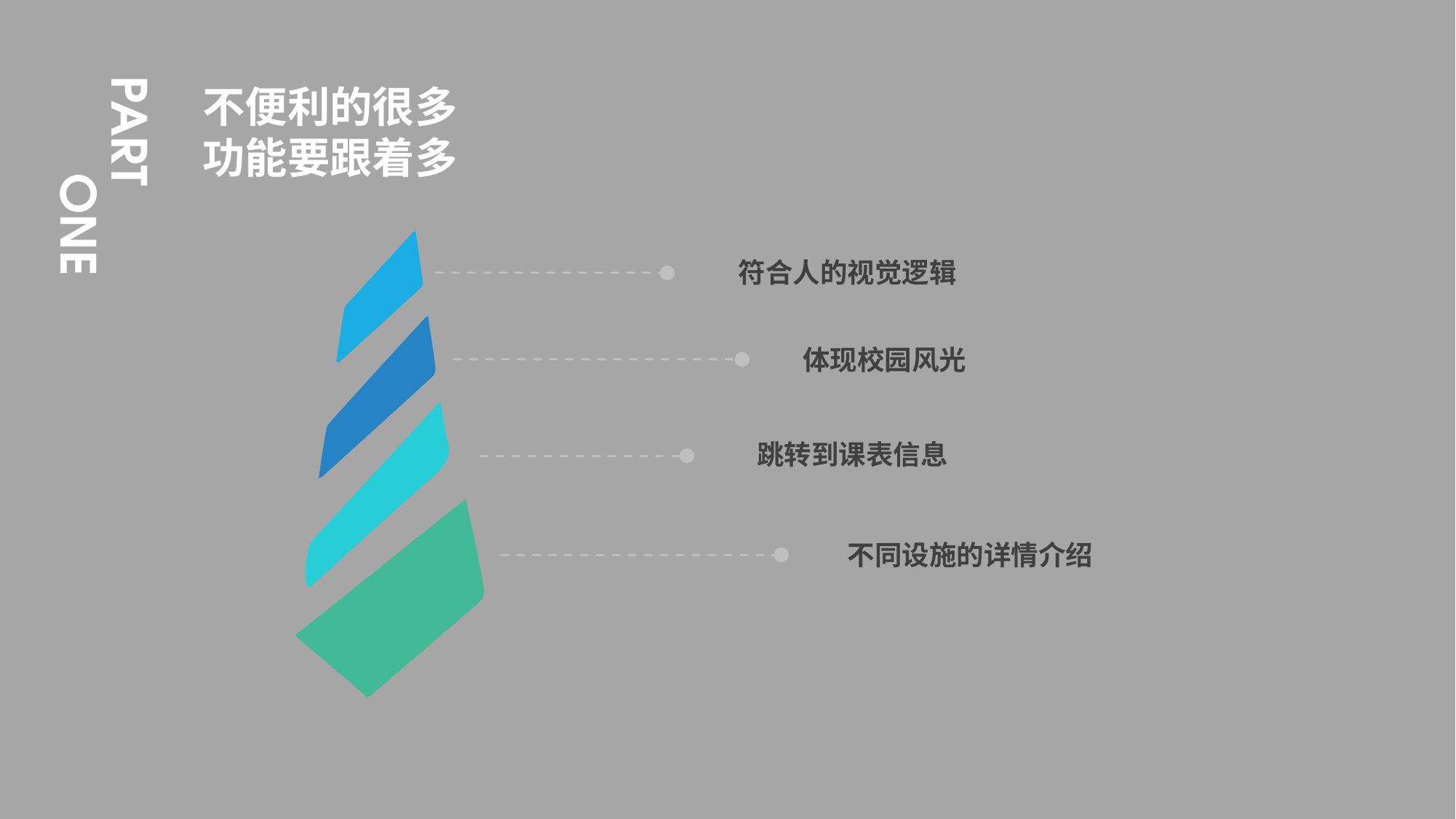

不便利的很多
功能要跟着多
The user can demonstrate on a projector or computer, or print the presentation and make it into a film to be used in a wider field

符合人的视觉逻辑
体现校园风光
跳转到课表信息
不同设施的详情介绍